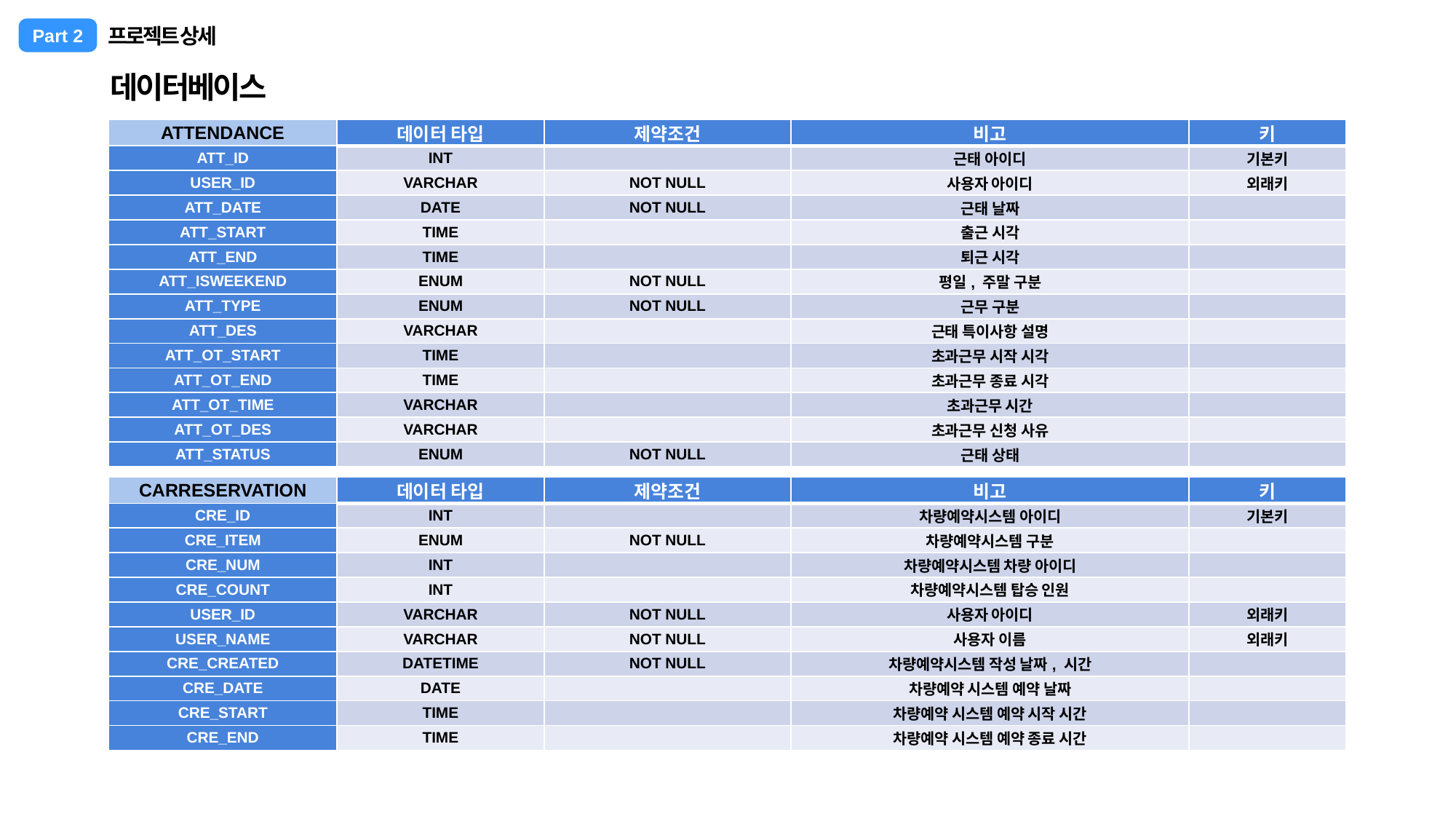

프로젝트 상세

Part 2
데이터베이스
| ATTENDANCE | 데이터 타입 | 제약조건 | 비고 | 키 |
| --- | --- | --- | --- | --- |
| ATT\_ID | INT |  | 근태 아이디 | 기본키 |
| USER\_ID | VARCHAR | NOT NULL | 사용자 아이디 | 외래키 |
| ATT\_DATE | DATE | NOT NULL | 근태 날짜 |  |
| ATT\_START | TIME |  | 출근 시각 |  |
| ATT\_END | TIME |  | 퇴근 시각 |  |
| ATT\_ISWEEKEND | ENUM | NOT NULL | 평일, 주말 구분 |  |
| ATT\_TYPE | ENUM | NOT NULL | 근무 구분 |  |
| ATT\_DES | VARCHAR |  | 근태 특이사항 설명 |  |
| ATT\_OT\_START | TIME |  | 초과근무 시작 시각 |  |
| ATT\_OT\_END | TIME |  | 초과근무 종료 시각 |  |
| ATT\_OT\_TIME | VARCHAR |  | 초과근무 시간 |  |
| ATT\_OT\_DES | VARCHAR |  | 초과근무 신청 사유 |  |
| ATT\_STATUS | ENUM | NOT NULL | 근태 상태 |  |
| CARRESERVATION | 데이터 타입 | 제약조건 | 비고 | 키 |
| --- | --- | --- | --- | --- |
| CRE\_ID | INT |  | 차량예약시스템 아이디 | 기본키 |
| CRE\_ITEM | ENUM | NOT NULL | 차량예약시스템 구분 |  |
| CRE\_NUM | INT |  | 차량예약시스템 차량 아이디 |  |
| CRE\_COUNT | INT |  | 차량예약시스템 탑승 인원 |  |
| USER\_ID | VARCHAR | NOT NULL | 사용자 아이디 | 외래키 |
| USER\_NAME | VARCHAR | NOT NULL | 사용자 이름 | 외래키 |
| CRE\_CREATED | DATETIME | NOT NULL | 차량예약시스템 작성 날짜, 시간 |  |
| CRE\_DATE | DATE |  | 차량예약 시스템 예약 날짜 |  |
| CRE\_START | TIME |  | 차량예약 시스템 예약 시작 시간 |  |
| CRE\_END | TIME |  | 차량예약 시스템 예약 종료 시간 |  |
39